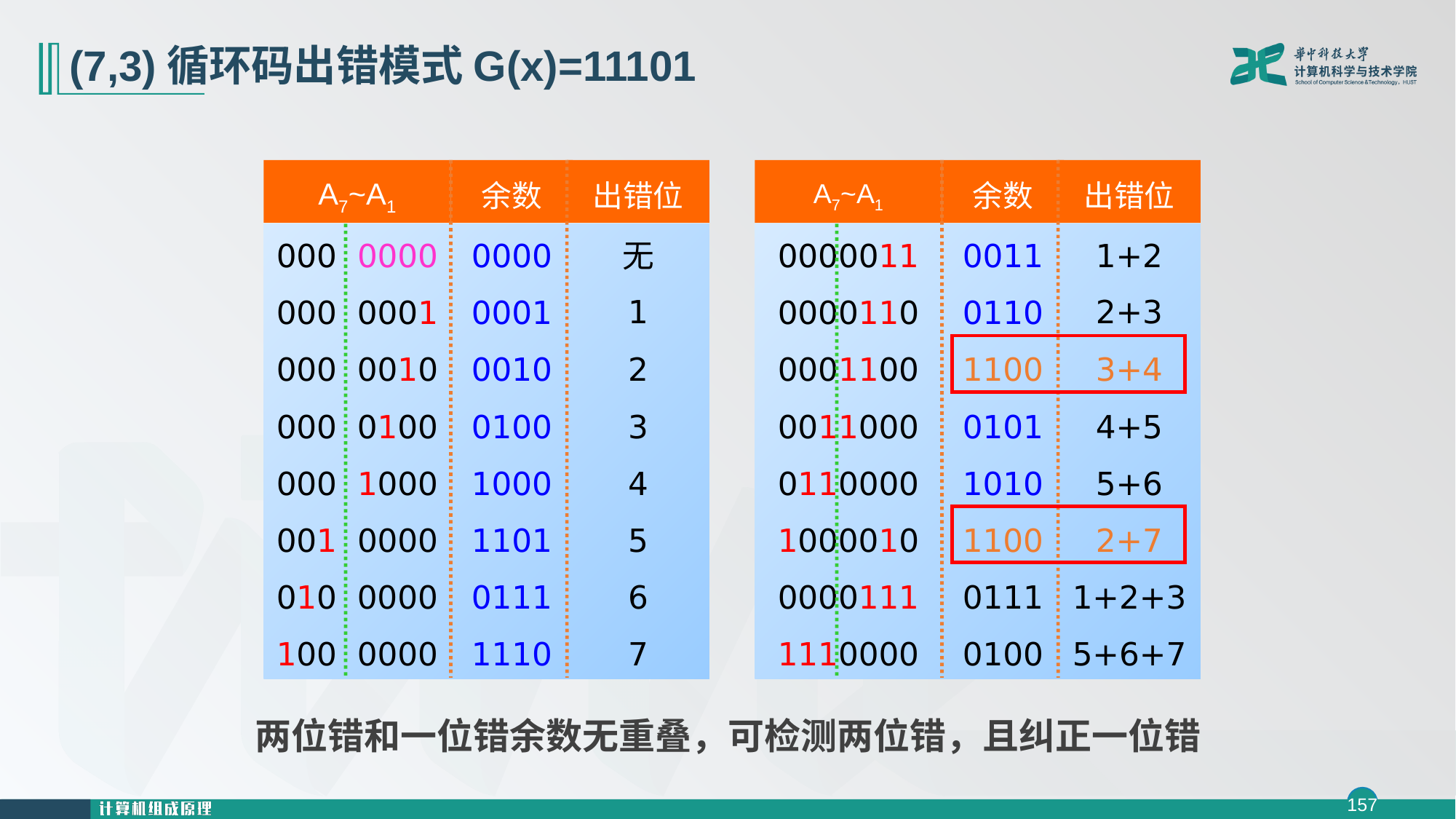

# (7,3)循环码出错模式G(x)=11101
A7~A1

余数
出错位

A7~A1

余数
出错位

000  0000
0000
无
0000011
0011
1+2

1
2+3
000  0001
0001
0000110
0110

000  0010
0010
2
0001100
1100
3+4
000  0100
0100
3
000  1000
1000
4
001  0000
1101
5
010  0000
0111
6
100  0000
1110
7
0011000
0101
4+5
0110000
1010
5+6

1000010
1100
2+7
0000111
0111
1+2+3
1110000
0100
5+6+7
两位错和一位错余数无重叠，可检测两位错，且纠正一位错